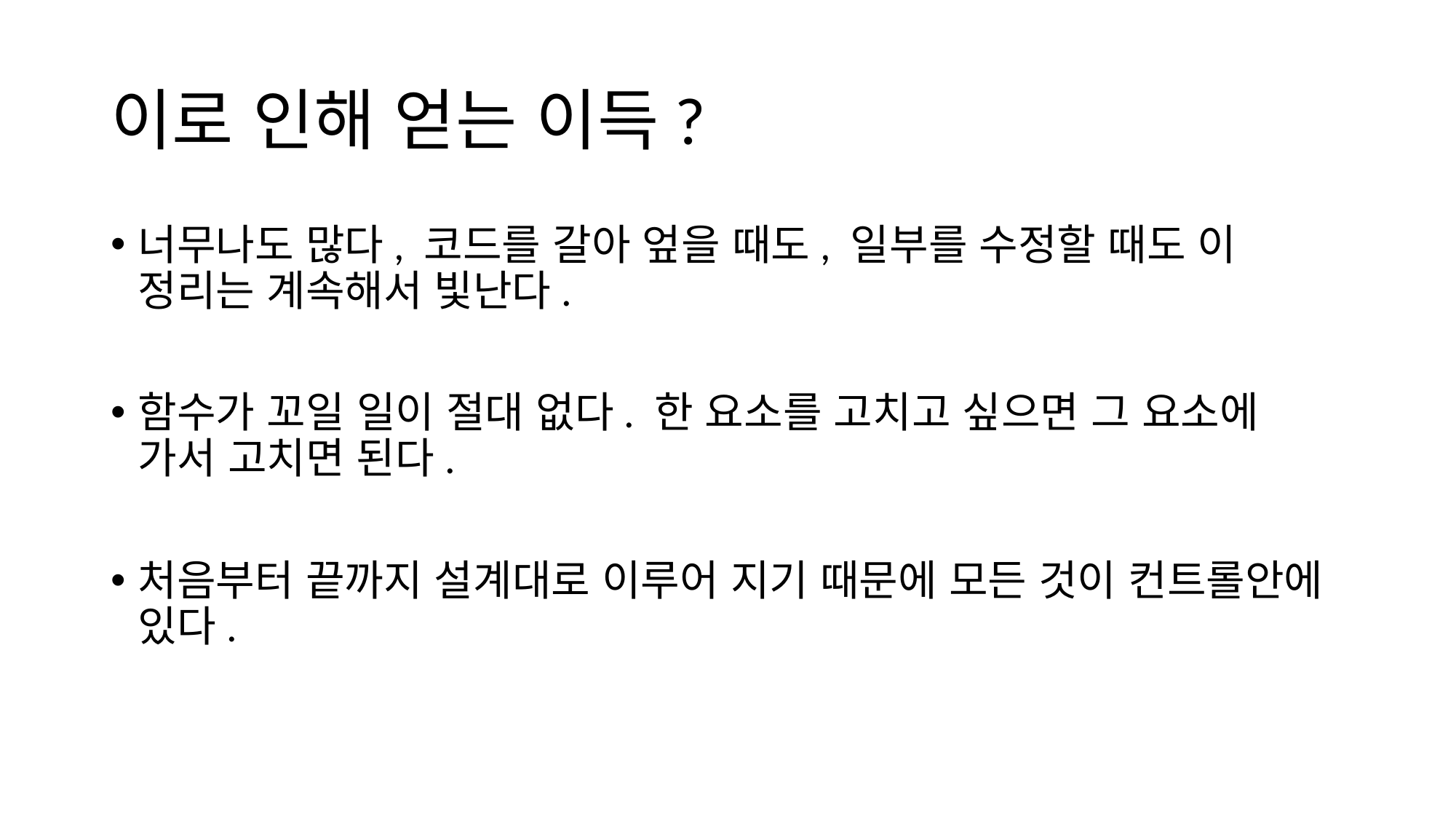

# 이로 인해 얻는 이득?
너무나도 많다, 코드를 갈아 엎을 때도, 일부를 수정할 때도 이 정리는 계속해서 빛난다.

함수가 꼬일 일이 절대 없다. 한 요소를 고치고 싶으면 그 요소에 가서 고치면 된다.

처음부터 끝까지 설계대로 이루어 지기 때문에 모든 것이 컨트롤안에 있다.